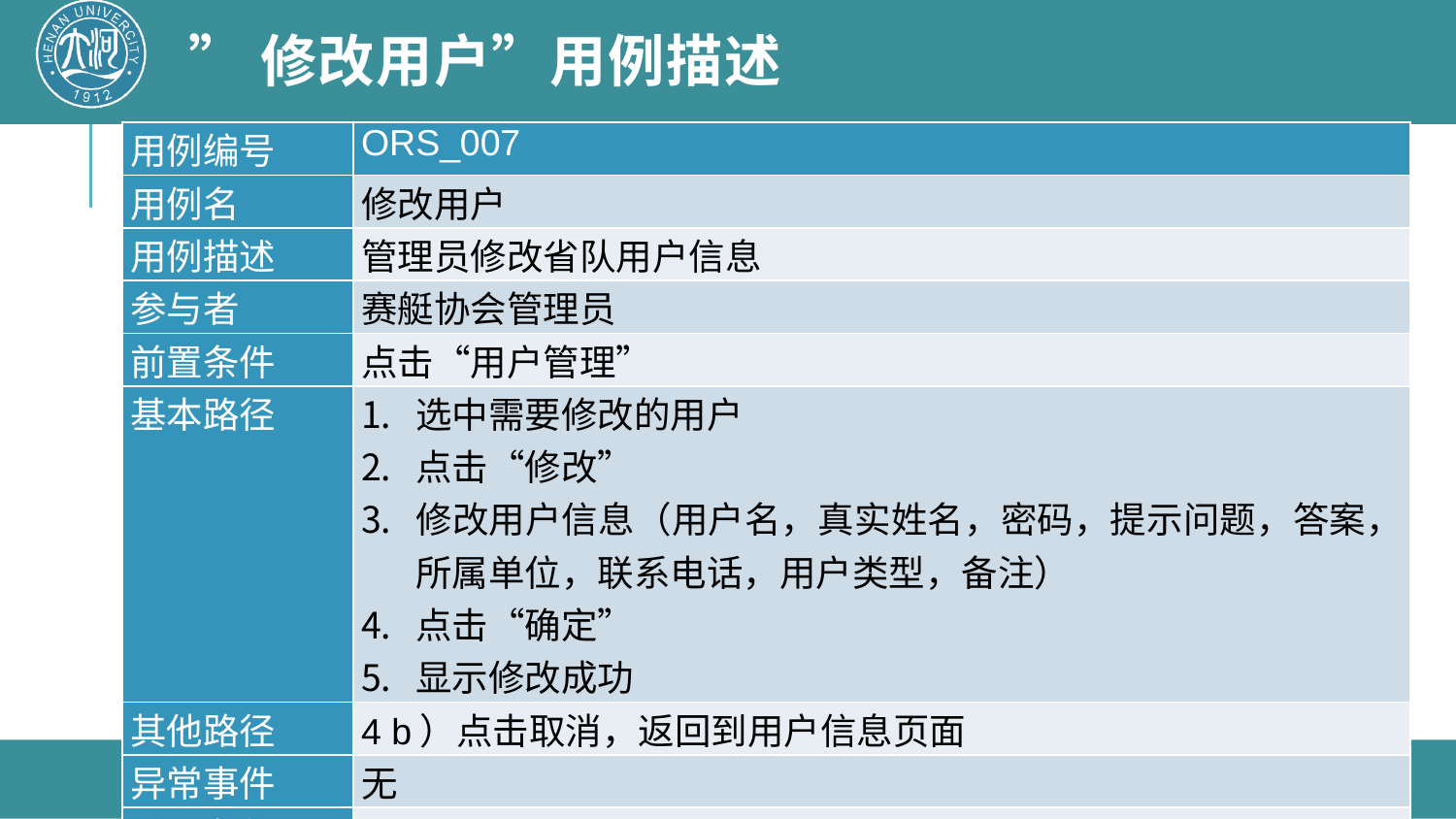

# ”修改用户”用例描述
| 用例编号 | ORS\_007 |
| --- | --- |
| 用例名 | 修改用户 |
| 用例描述 | 管理员修改省队用户信息 |
| 参与者 | 赛艇协会管理员 |
| 前置条件 | 点击“用户管理” |
| 基本路径 | 选中需要修改的用户 点击“修改” 修改用户信息（用户名，真实姓名，密码，提示问题，答案，所属单位，联系电话，用户类型，备注） 点击“确定” 显示修改成功 |
| 其他路径 | 4 b）点击取消，返回到用户信息页面 |
| 异常事件 | 无 |
| 后置条件 | 无 |
2020/6/3
软件工程
46